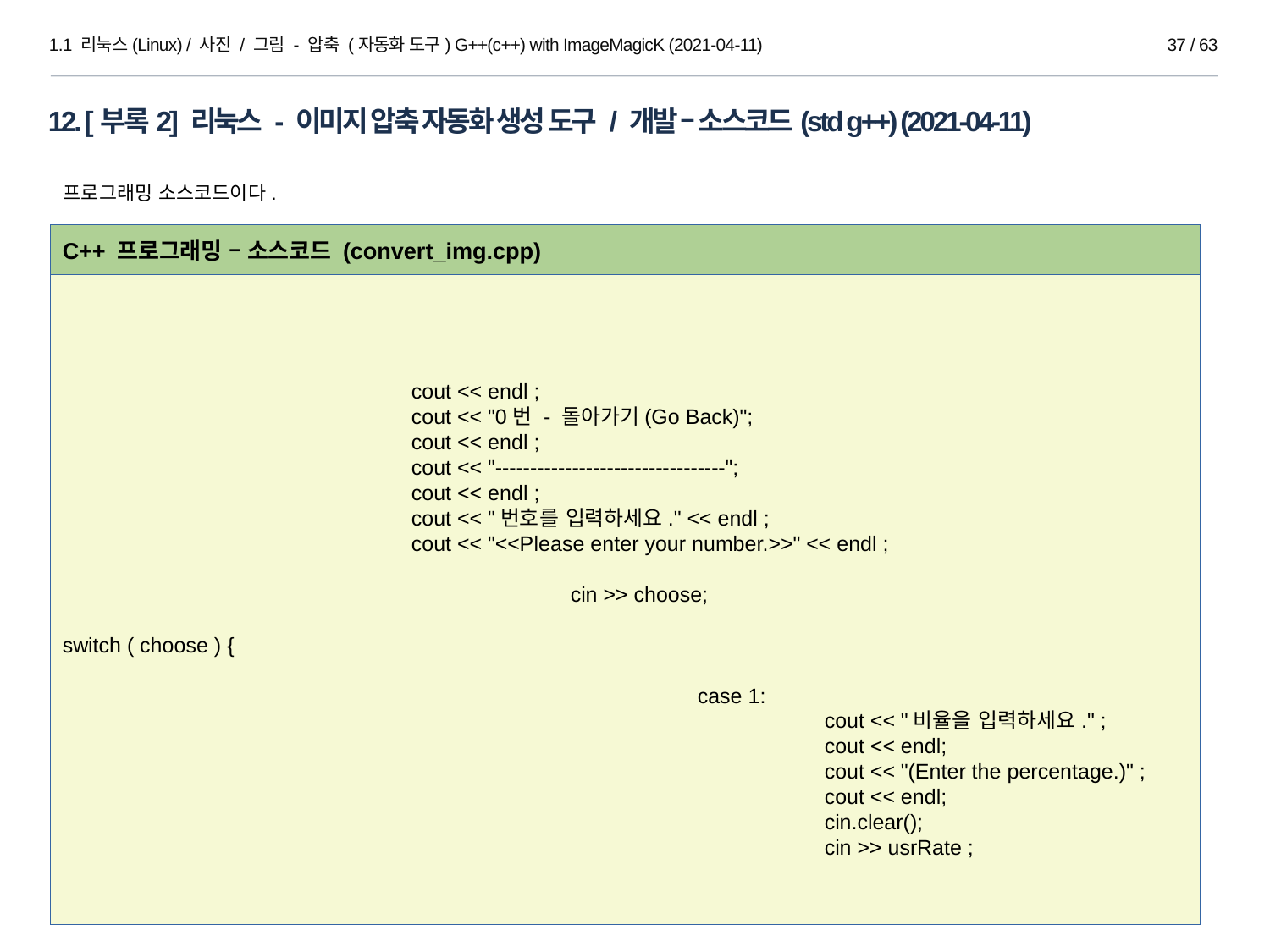

1.1 리눅스(Linux) / 사진 / 그림 - 압축 (자동화 도구) G++(c++) with ImageMagicK (2021-04-11)
37 / 63

12. [부록2] 리눅스 - 이미지 압축 자동화 생성 도구 / 개발 – 소스코드(std g++) (2021-04-11)
프로그래밍 소스코드이다.
C++ 프로그래밍 – 소스코드 (convert_img.cpp)

		                cout << endl ;
		                cout << "0번 - 돌아가기(Go Back)";
		                cout << endl ;
		                cout << "---------------------------------";
		                cout << endl ;
		                cout << "번호를 입력하세요." << endl ;
		                cout << "<<Please enter your number.>>" << endl ;

				cin >> choose;

switch ( choose ) {

					case 1:
						cout << "비율을 입력하세요." ;
						cout << endl;
						cout << "(Enter the percentage.)" ;
						cout << endl;
						cin.clear();
						cin >> usrRate ;